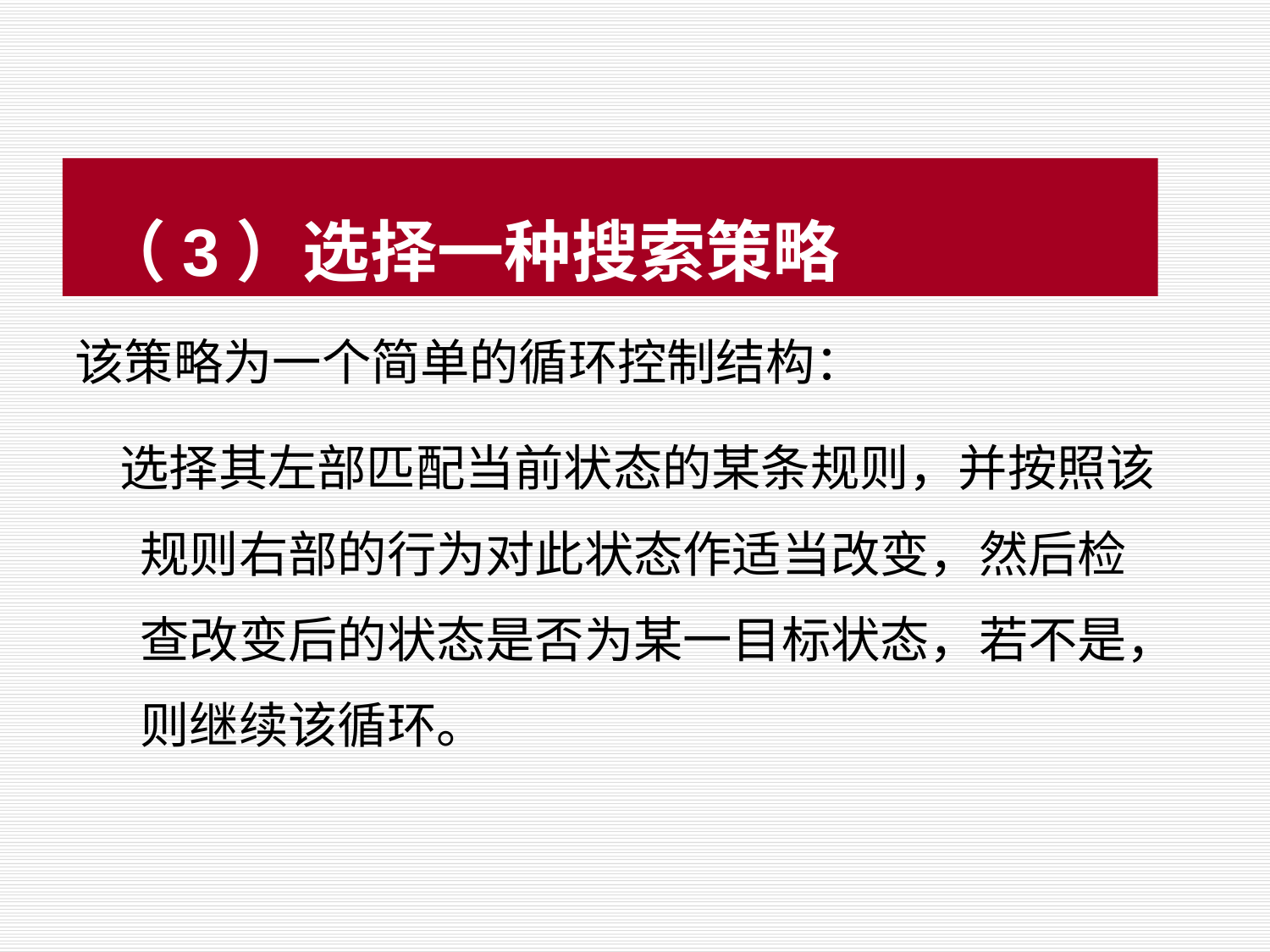

# （3）选择一种搜索策略
该策略为一个简单的循环控制结构：
   选择其左部匹配当前状态的某条规则，并按照该规则右部的行为对此状态作适当改变，然后检查改变后的状态是否为某一目标状态，若不是，则继续该循环。